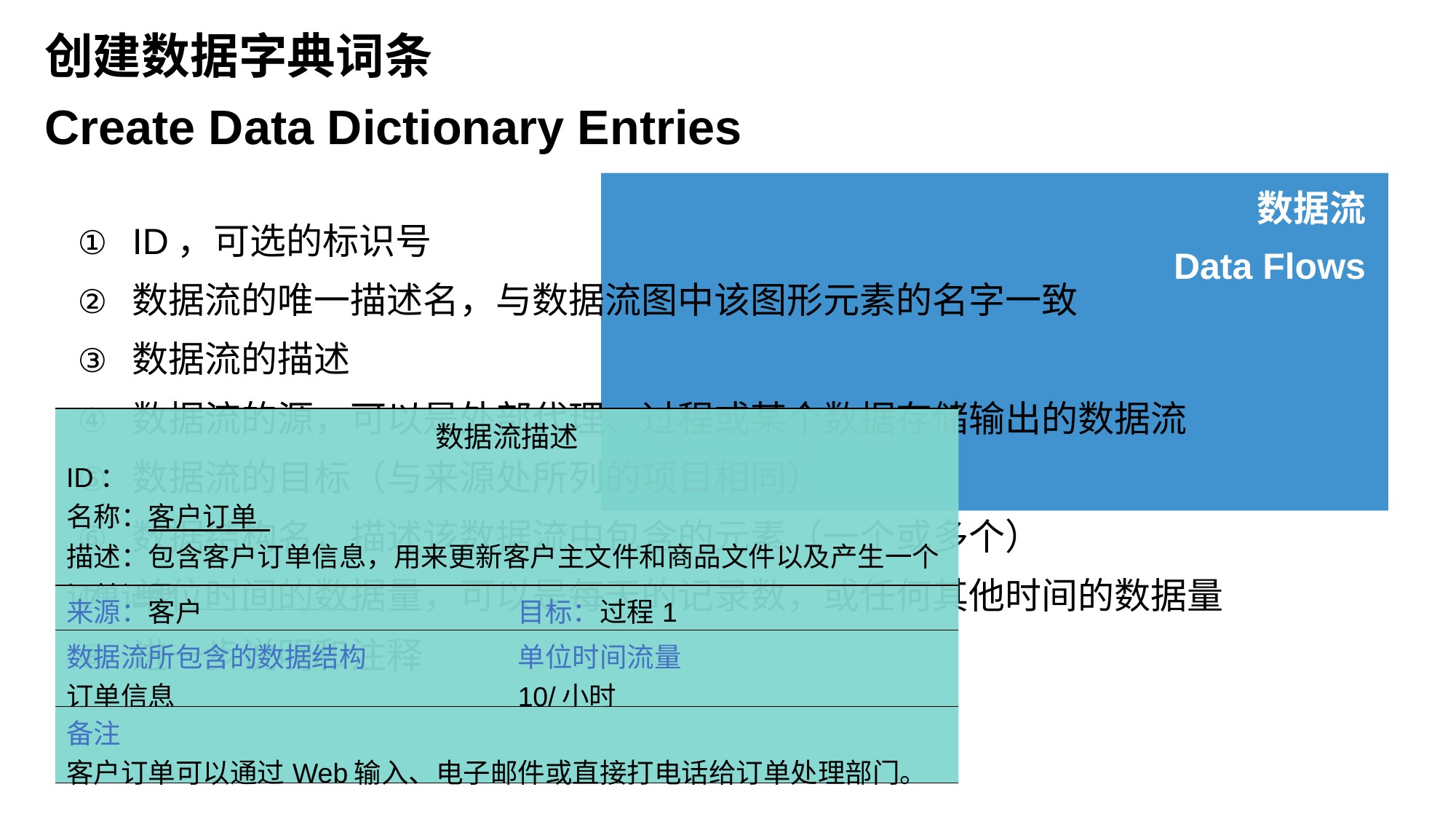

创建数据字典词条
Create Data Dictionary Entries

数据流
Data Flows
ID，可选的标识号
数据流的唯一描述名，与数据流图中该图形元素的名字一致
数据流的描述
数据流的源，可以是外部代理、过程或某个数据存储输出的数据流
数据流的目标（与来源处所列的项目相同）
数据结构名，描述该数据流中包含的元素（一个或多个）
单位时间的数据量，可以是每天的记录数，或任何其他时间的数据量
进一步说明和注释
| 数据流描述 ID： 名称：客户订单 描述：包含客户订单信息，用来更新客户主文件和商品文件以及产生一个订单记录 |  |
| --- | --- |
| 来源：客户 | 目标：过程1 |
| 数据流所包含的数据结构 订单信息 | 单位时间流量 10/小时 |
| 备注 客户订单可以通过Web输入、电子邮件或直接打电话给订单处理部门。 |  |